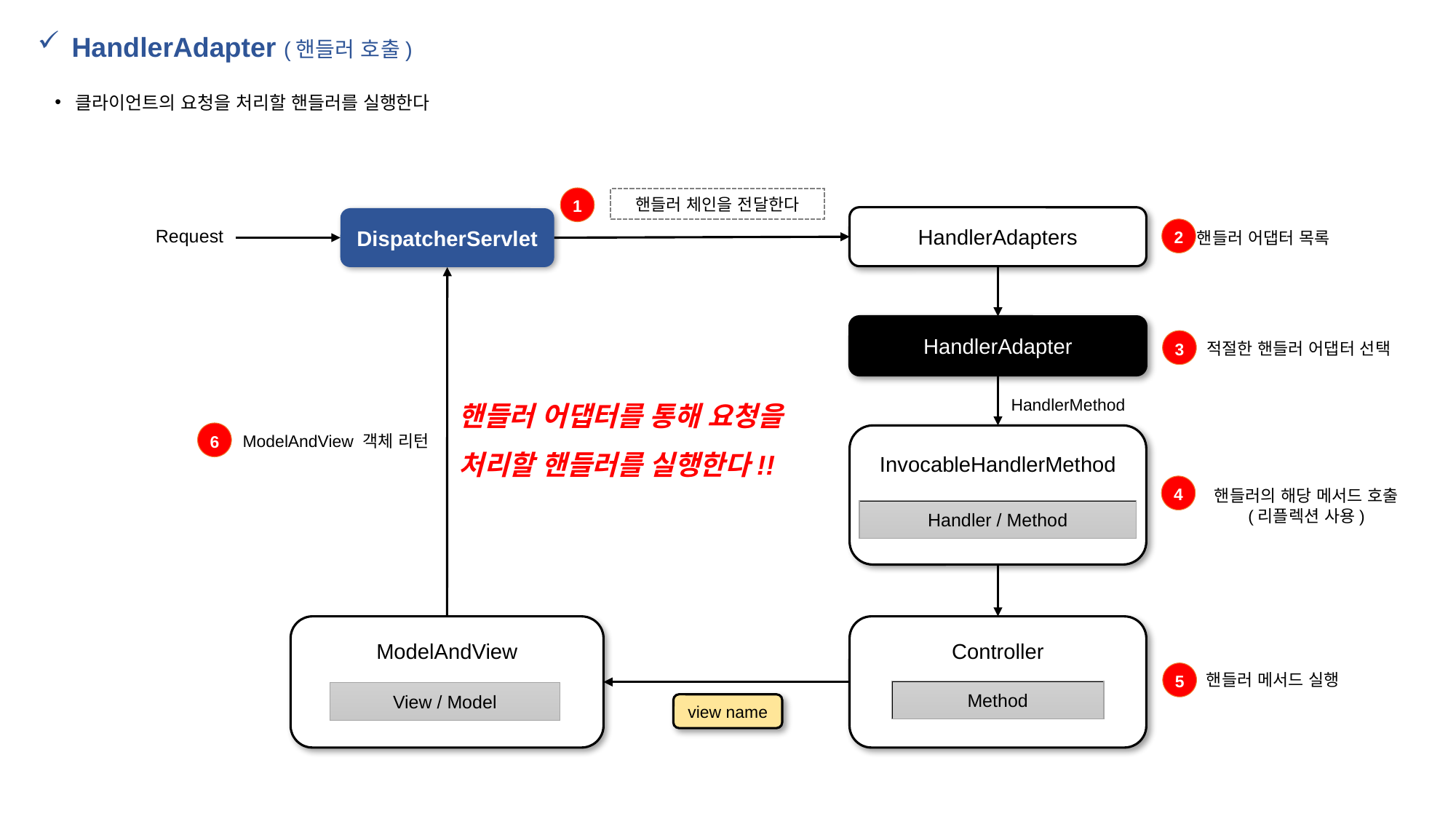

HandlerAdapter (핸들러 호출)
클라이언트의 요청을 처리할 핸들러를 실행한다

1
핸들러 체인을 전달한다
HandlerAdapters
DispatcherServlet
Request

2
핸들러 어댑터 목록
HandlerAdapter

3
적절한 핸들러 어댑터 선택
핸들러 어댑터를 통해 요청을 처리할 핸들러를 실행한다!!
HandlerMethod

6
ModelAndView 객체 리턴
InvocableHandlerMethod

4
핸들러의 해당 메서드 호출
(리플렉션 사용)
Handler / Method
ModelAndView

Controller

5
핸들러 메서드 실행
Method
View / Model
view name